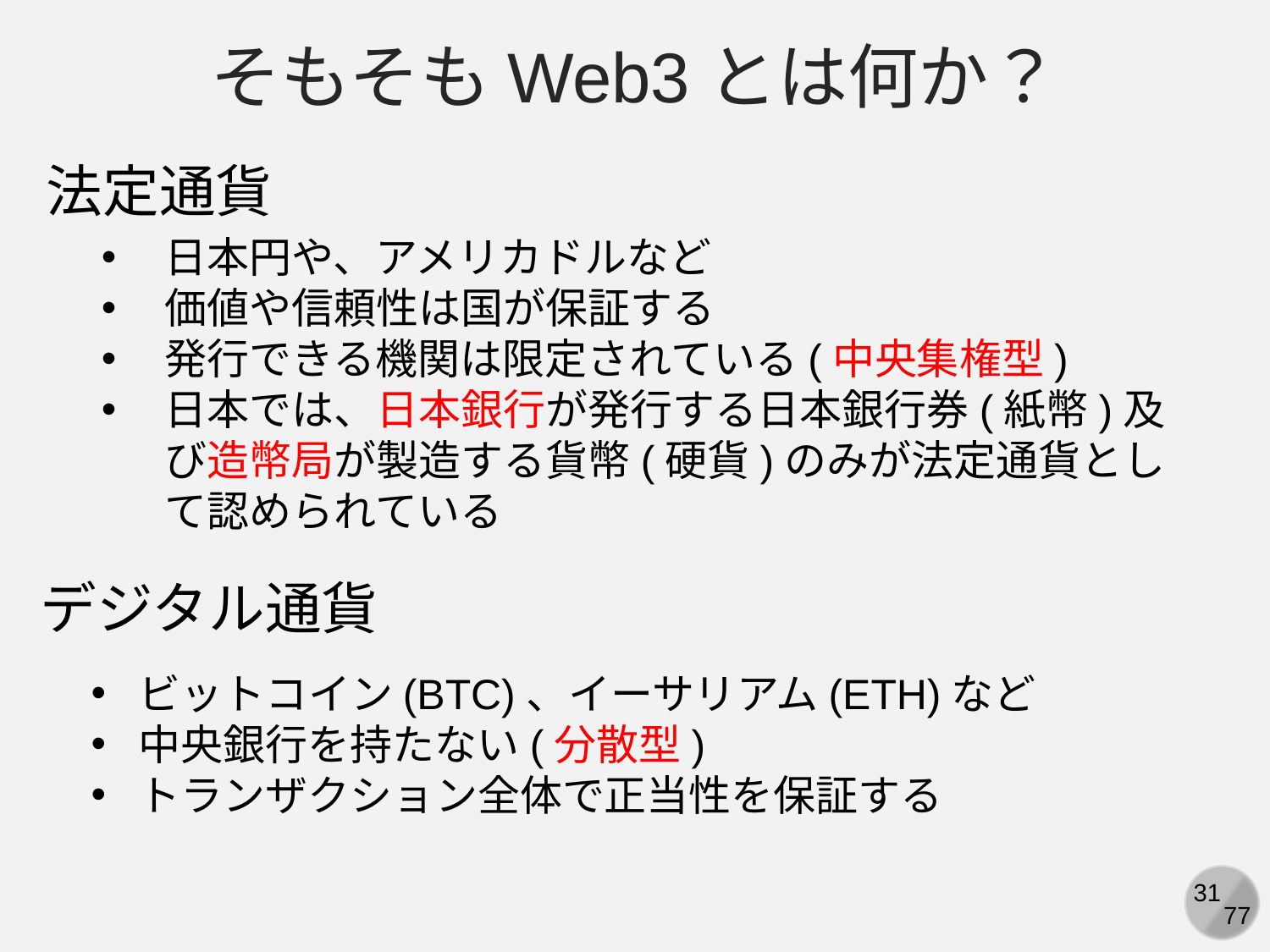

そもそもWeb3とは何か？
法定通貨
日本円や、アメリカドルなど
価値や信頼性は国が保証する
発行できる機関は限定されている(中央集権型)
日本では、日本銀行が発行する日本銀行券(紙幣)及び造幣局が製造する貨幣(硬貨)のみが法定通貨として認められている
デジタル通貨
ビットコイン(BTC)、イーサリアム(ETH)など
中央銀行を持たない(分散型)
トランザクション全体で正当性を保証する